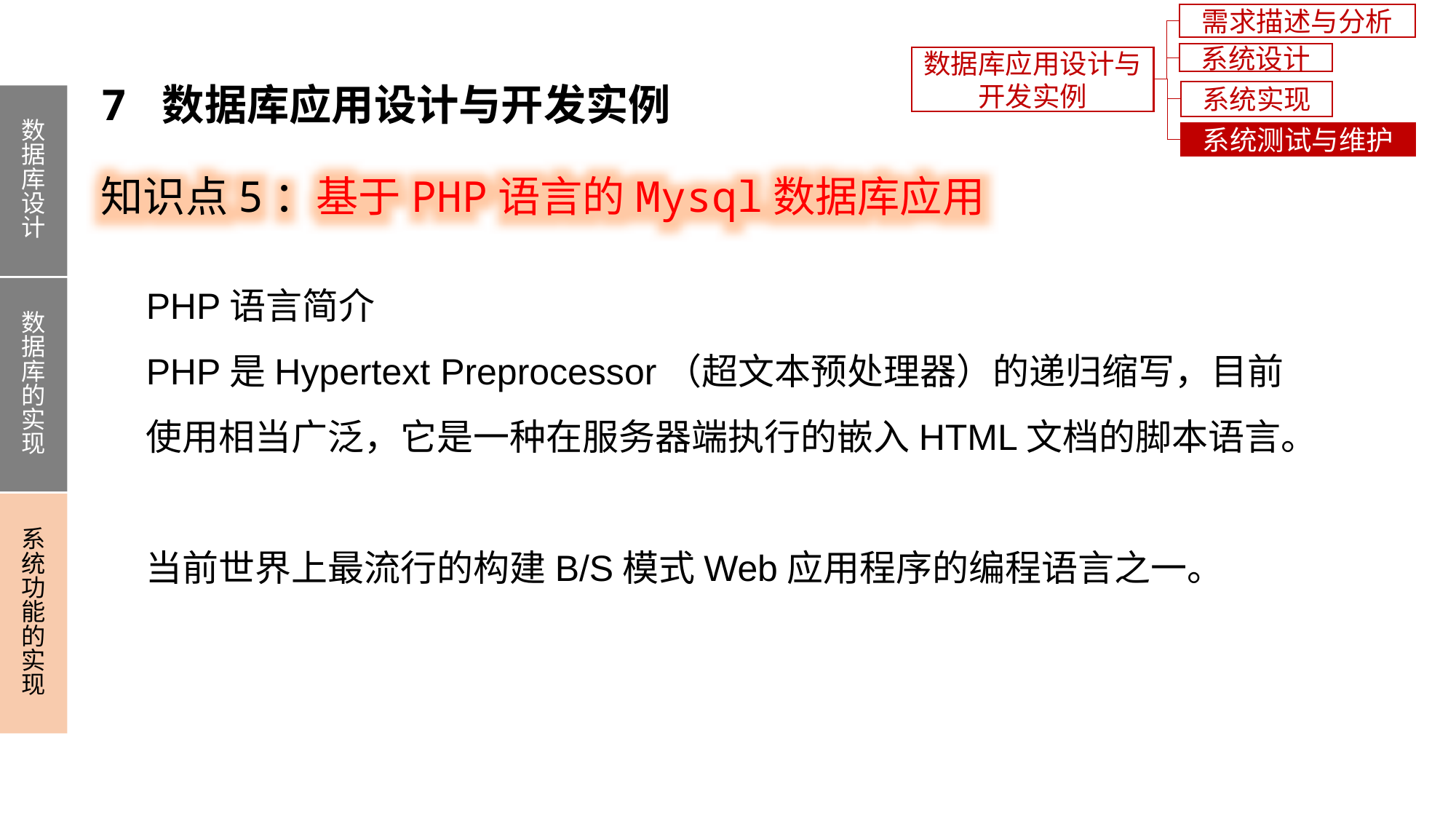

需求描述与分析
系统设计
数据库应用设计与开发实例
7 数据库应用设计与开发实例
系统实现
数据库设计
数据库的实现
系统功能的实现
系统测试与维护
知识点5：基于PHP语言的Mysql数据库应用
PHP语言简介
PHP是Hypertext Preprocessor（超文本预处理器）的递归缩写，目前使用相当广泛，它是一种在服务器端执行的嵌入HTML文档的脚本语言。

当前世界上最流行的构建B/S模式Web应用程序的编程语言之一。